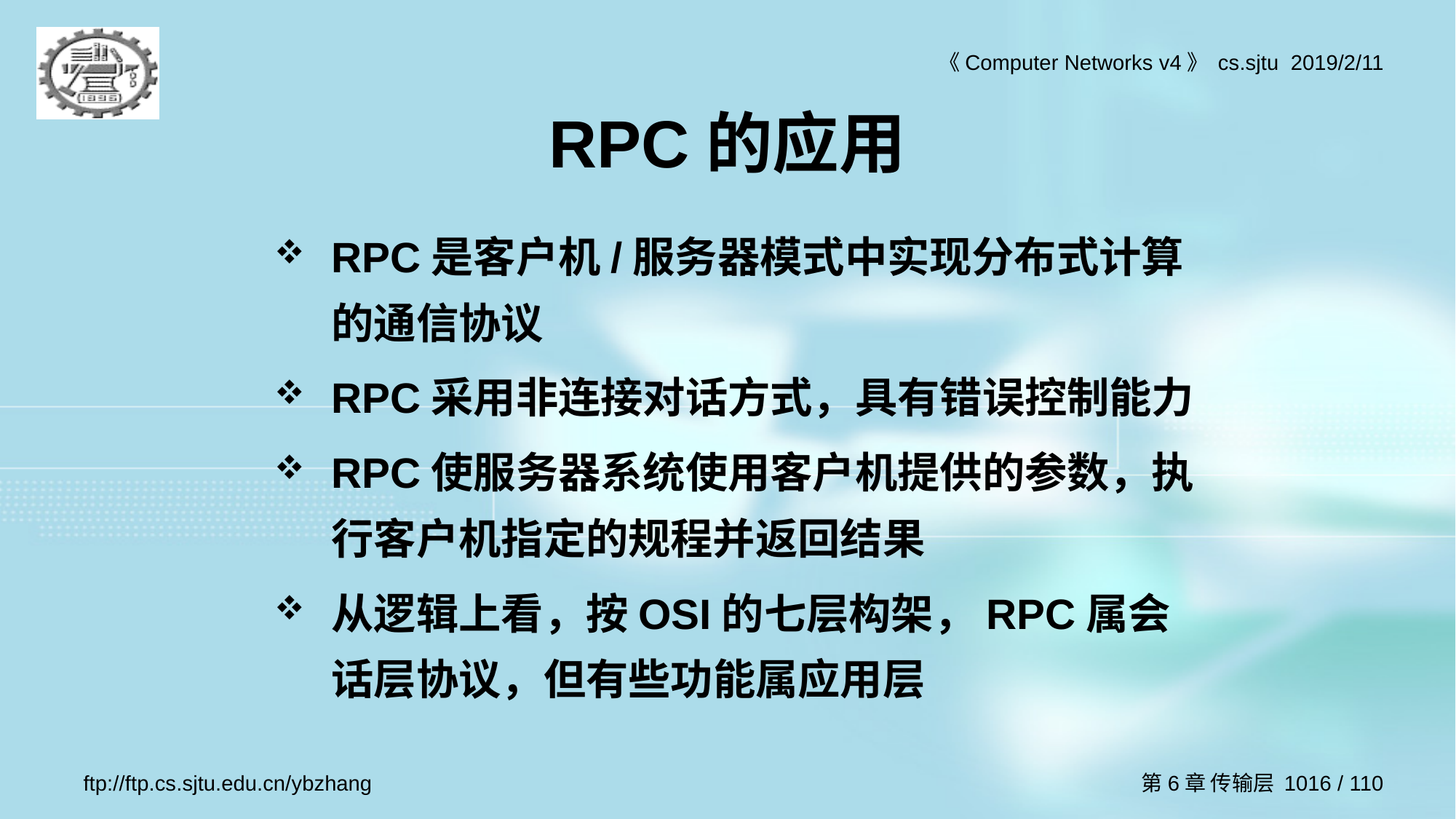

# RPC的应用
RPC是客户机/服务器模式中实现分布式计算的通信协议
RPC采用非连接对话方式，具有错误控制能力
RPC使服务器系统使用客户机提供的参数，执行客户机指定的规程并返回结果
从逻辑上看，按OSI的七层构架，RPC属会话层协议，但有些功能属应用层